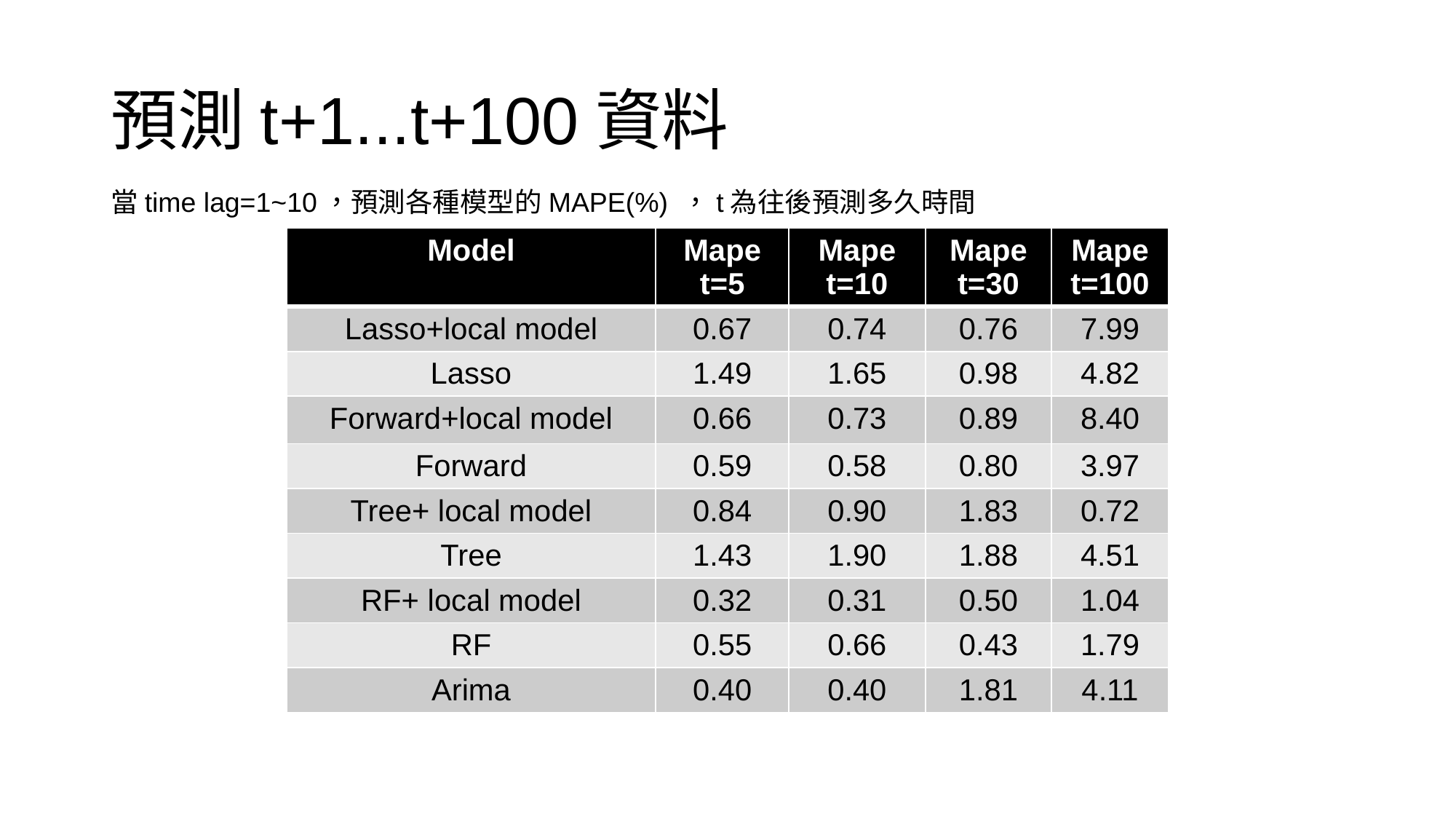

# 預測t+1...t+100資料
當time lag=1~10，預測各種模型的MAPE(%) ，t為往後預測多久時間
| Model | Mape t=5 | Mape t=10 | Mape t=30 | Mape t=100 |
| --- | --- | --- | --- | --- |
| Lasso+local model | 0.67 | 0.74 | 0.76 | 7.99 |
| Lasso | 1.49 | 1.65 | 0.98 | 4.82 |
| Forward+local model | 0.66 | 0.73 | 0.89 | 8.40 |
| Forward | 0.59 | 0.58 | 0.80 | 3.97 |
| Tree+ local model | 0.84 | 0.90 | 1.83 | 0.72 |
| Tree | 1.43 | 1.90 | 1.88 | 4.51 |
| RF+ local model | 0.32 | 0.31 | 0.50 | 1.04 |
| RF | 0.55 | 0.66 | 0.43 | 1.79 |
| Arima | 0.40 | 0.40 | 1.81 | 4.11 |